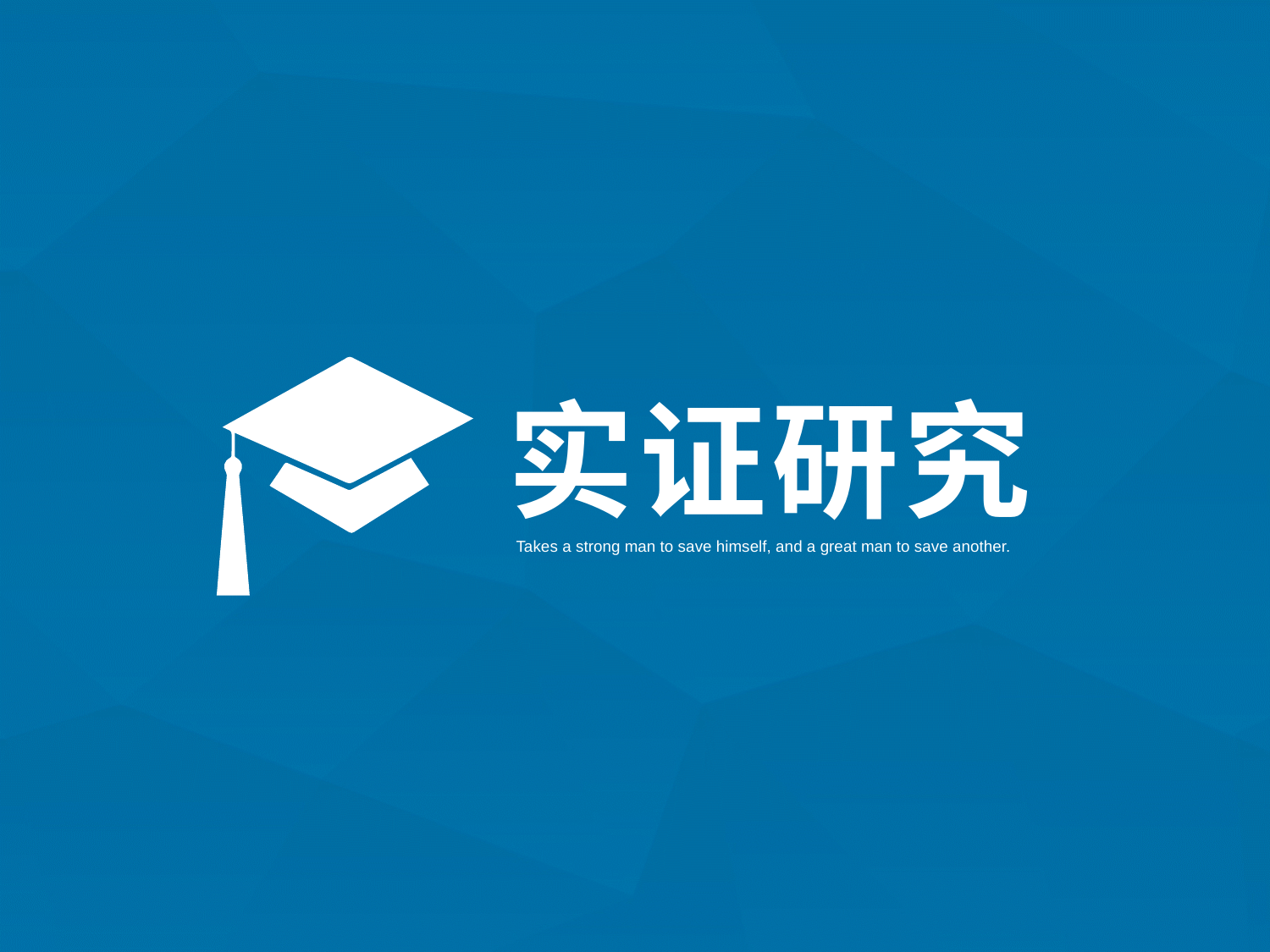

实证研究
Takes a strong man to save himself, and a great man to save another.